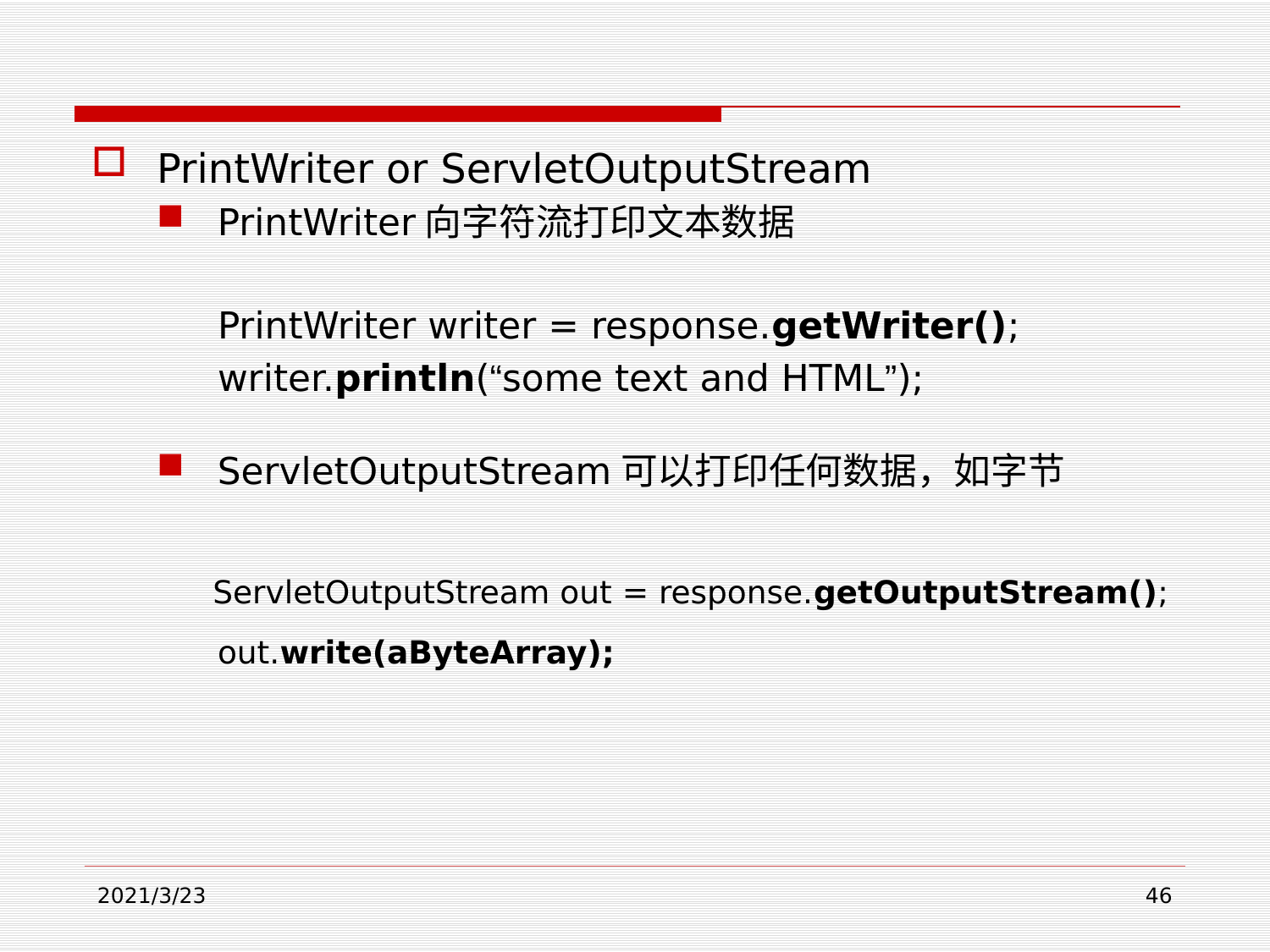

#
PrintWriter or ServletOutputStream
PrintWriter向字符流打印文本数据

PrintWriter writer = response.getWriter();
writer.println(“some text and HTML”);

ServletOutputStream可以打印任何数据，如字节

     ServletOutputStream out = response.getOutputStream();
out.write(aByteArray);
2021/3/23
46